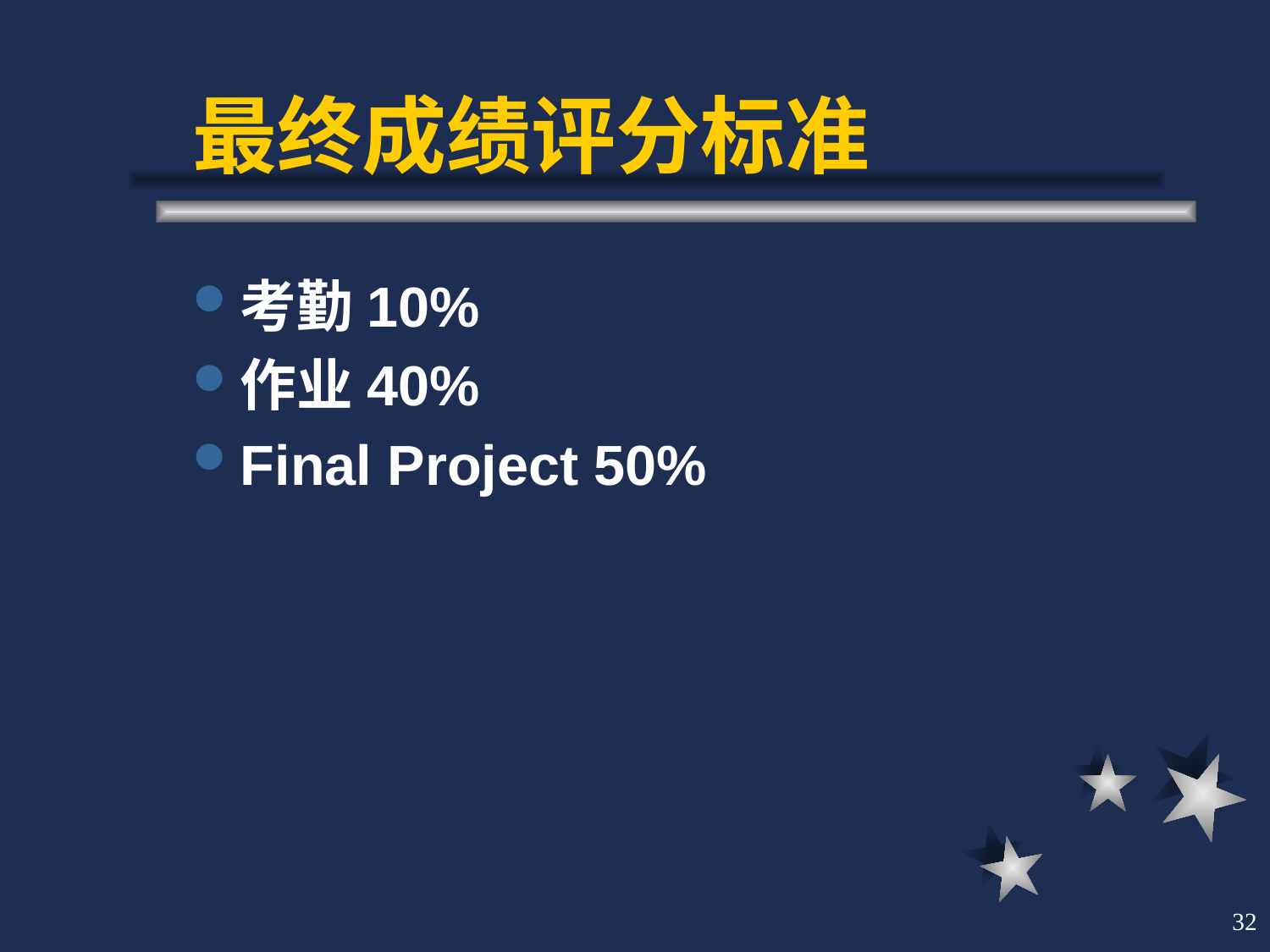

# 最终成绩评分标准
考勤10%
作业40%
Final Project 50%
32